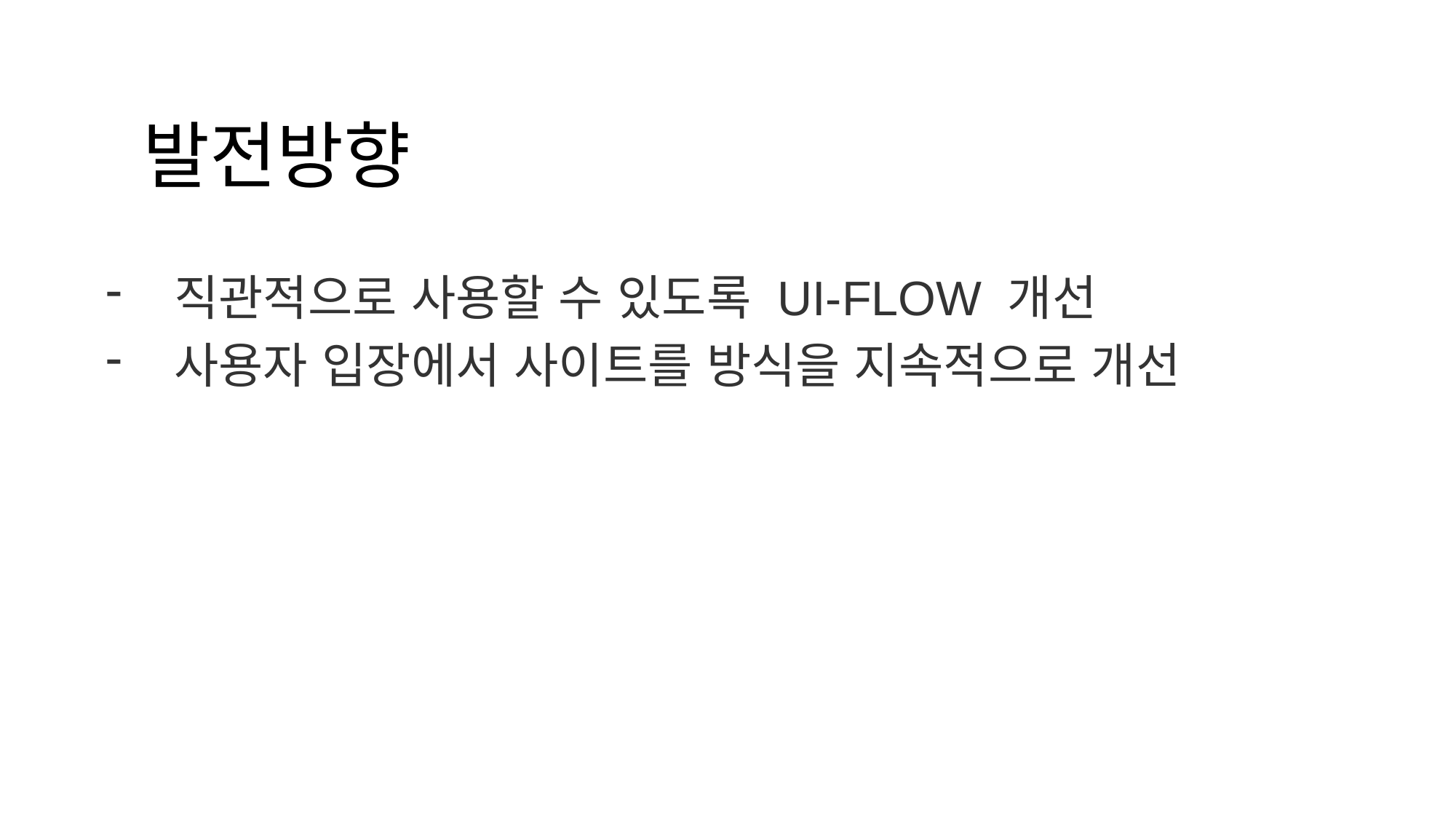

# 발전방향
직관적으로 사용할 수 있도록 UI-FLOW 개선
사용자 입장에서 사이트를 방식을 지속적으로 개선